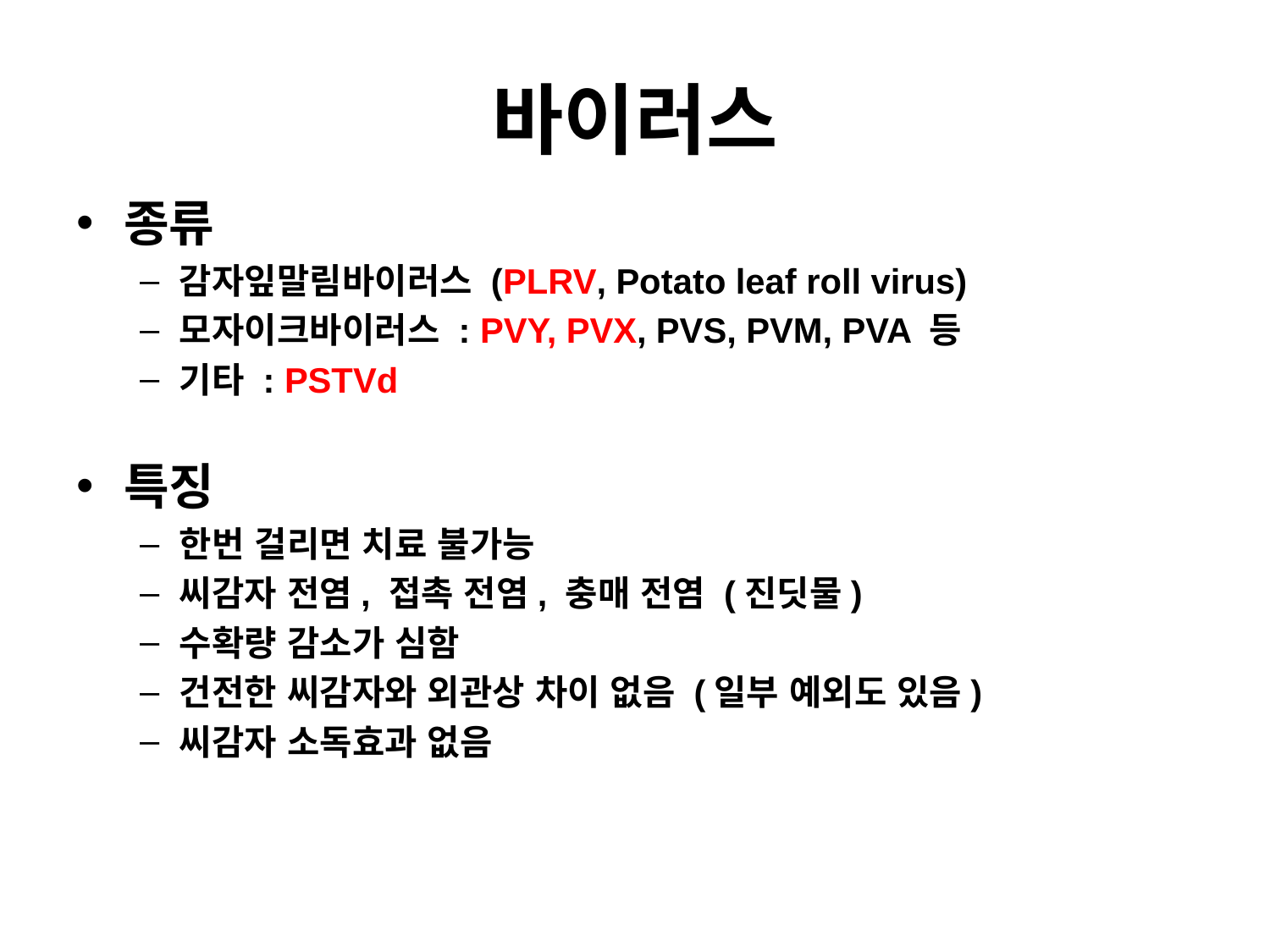

# 바이러스
종류
감자잎말림바이러스 (PLRV, Potato leaf roll virus)
모자이크바이러스 : PVY, PVX, PVS, PVM, PVA 등
기타 : PSTVd

특징
한번 걸리면 치료 불가능
씨감자 전염, 접촉 전염, 충매 전염 (진딧물)
수확량 감소가 심함
건전한 씨감자와 외관상 차이 없음 (일부 예외도 있음)
씨감자 소독효과 없음